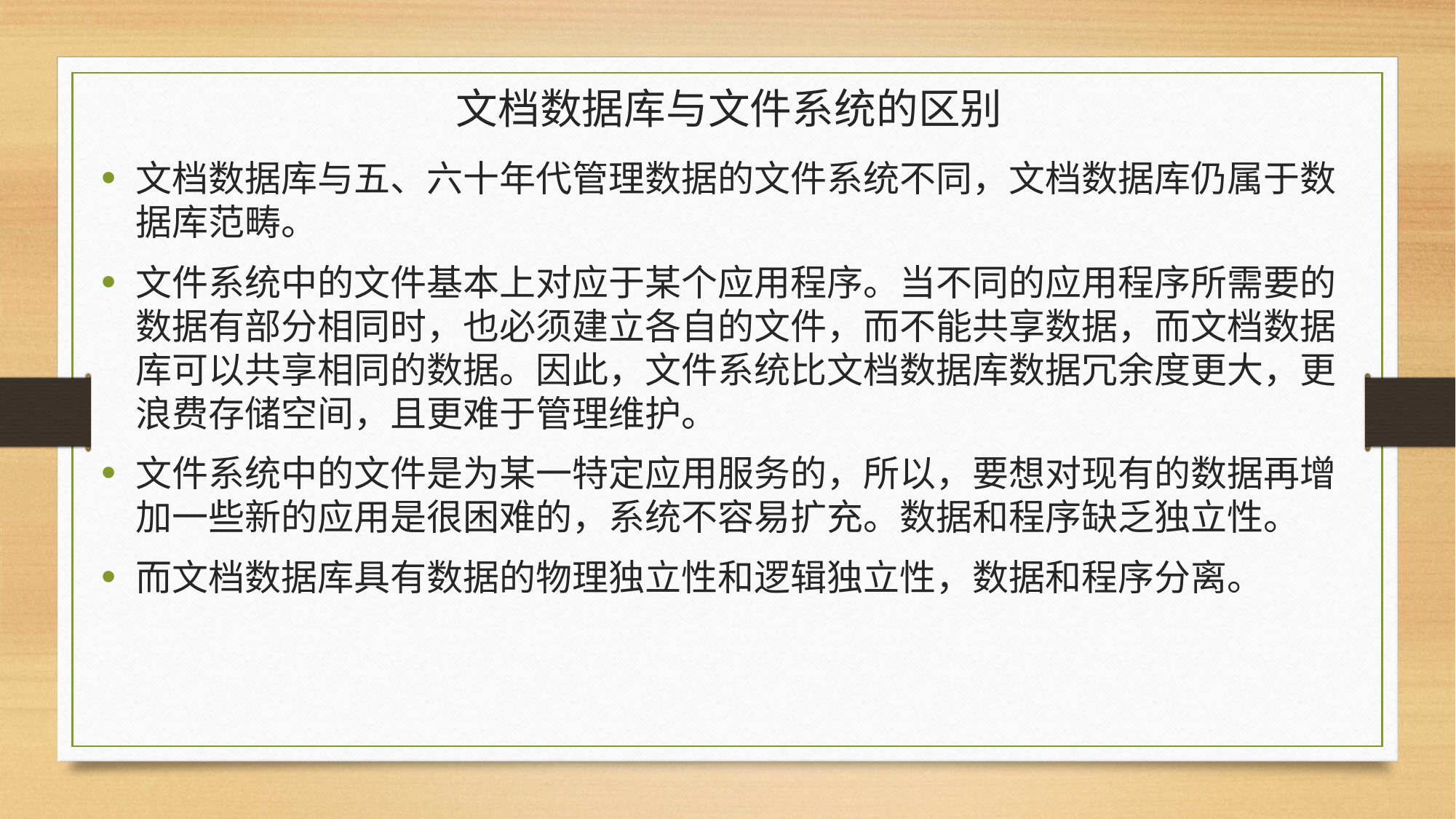

# 文档数据库与文件系统的区别
文档数据库与五、六十年代管理数据的文件系统不同，文档数据库仍属于数据库范畴。
文件系统中的文件基本上对应于某个应用程序。当不同的应用程序所需要的数据有部分相同时，也必须建立各自的文件，而不能共享数据，而文档数据库可以共享相同的数据。因此，文件系统比文档数据库数据冗余度更大，更浪费存储空间，且更难于管理维护。
文件系统中的文件是为某一特定应用服务的，所以，要想对现有的数据再增加一些新的应用是很困难的，系统不容易扩充。数据和程序缺乏独立性。
而文档数据库具有数据的物理独立性和逻辑独立性，数据和程序分离。